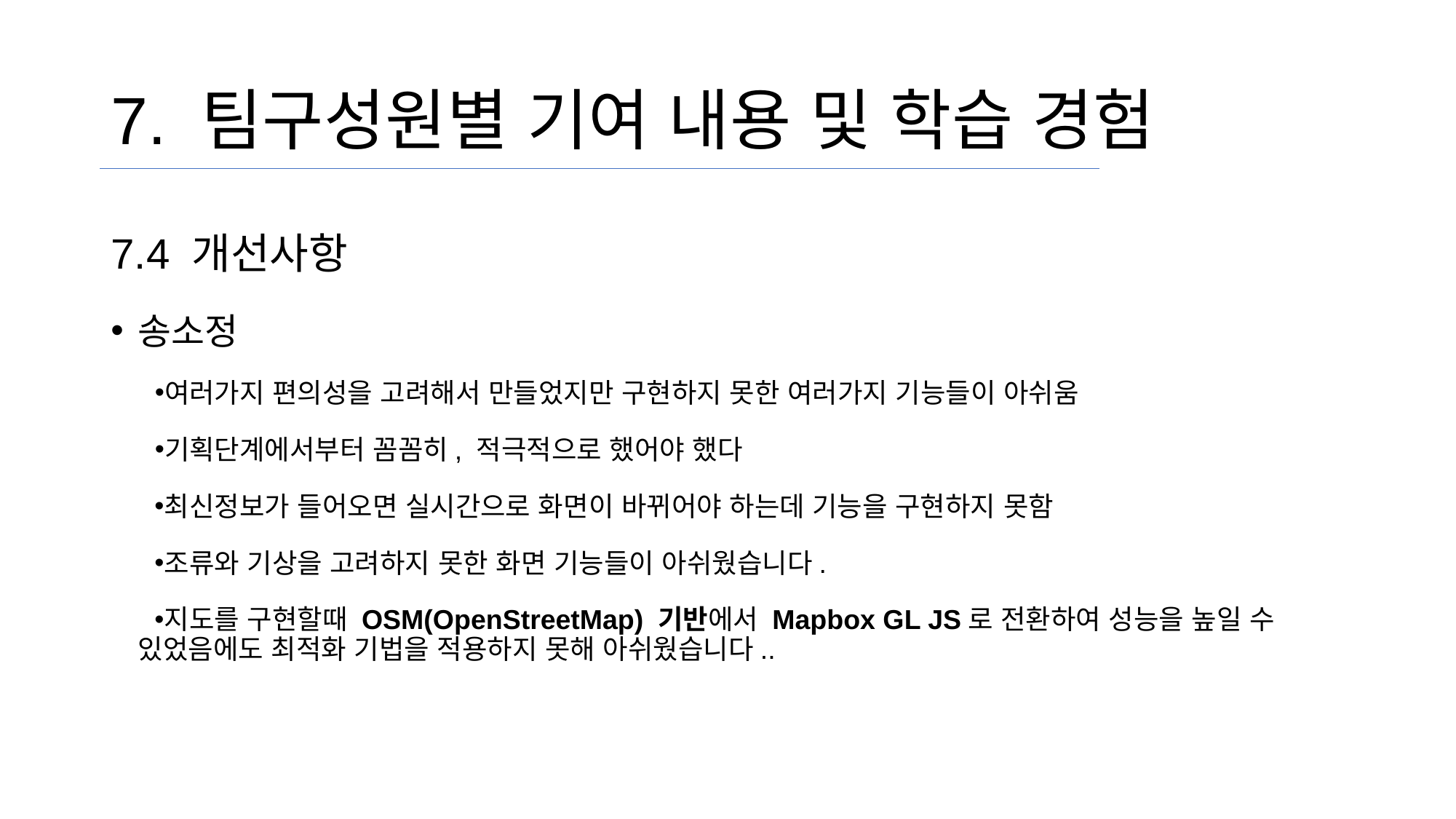

# 7. 팀구성원별 기여 내용 및 학습 경험
7.4 개선사항
송소정
여러가지 편의성을 고려해서 만들었지만 구현하지 못한 여러가지 기능들이 아쉬움
기획단계에서부터 꼼꼼히, 적극적으로 했어야 했다
최신정보가 들어오면 실시간으로 화면이 바뀌어야 하는데 기능을 구현하지 못함
조류와 기상을 고려하지 못한 화면 기능들이 아쉬웠습니다.
지도를 구현할때 OSM(OpenStreetMap) 기반에서 Mapbox GL JS로 전환하여 성능을 높일 수 있었음에도 최적화 기법을 적용하지 못해 아쉬웠습니다..